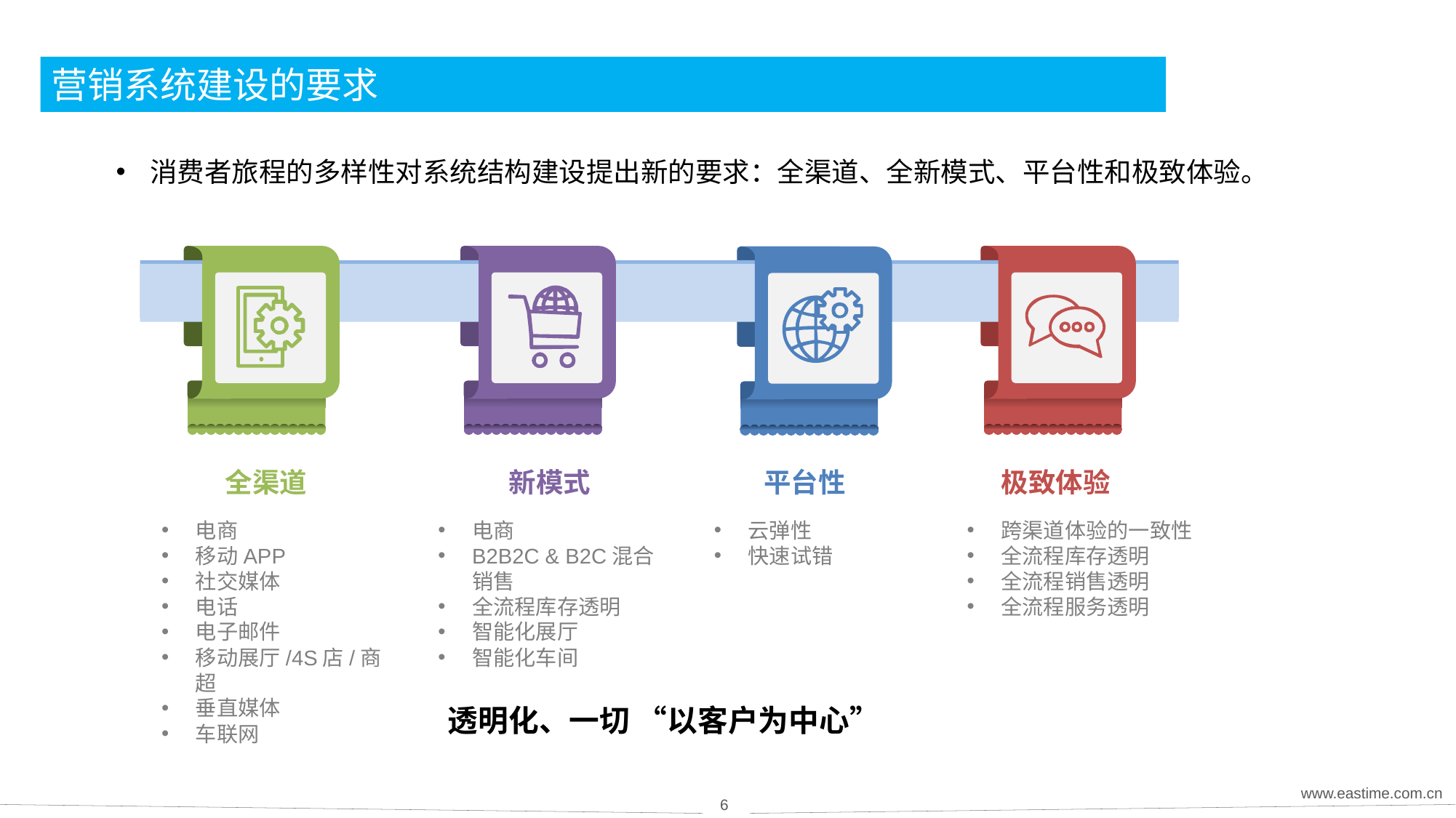

# 营销系统建设的要求
消费者旅程的多样性对系统结构建设提出新的要求：全渠道、全新模式、平台性和极致体验。

全渠道
新模式
平台性
极致体验
电商
移动APP
社交媒体
电话
电子邮件
移动展厅/4S店/商超
垂直媒体
车联网
电商
B2B2C & B2C混合销售
全流程库存透明
智能化展厅
智能化车间
云弹性
快速试错
跨渠道体验的一致性
全流程库存透明
全流程销售透明
全流程服务透明
透明化、一切 “以客户为中心”